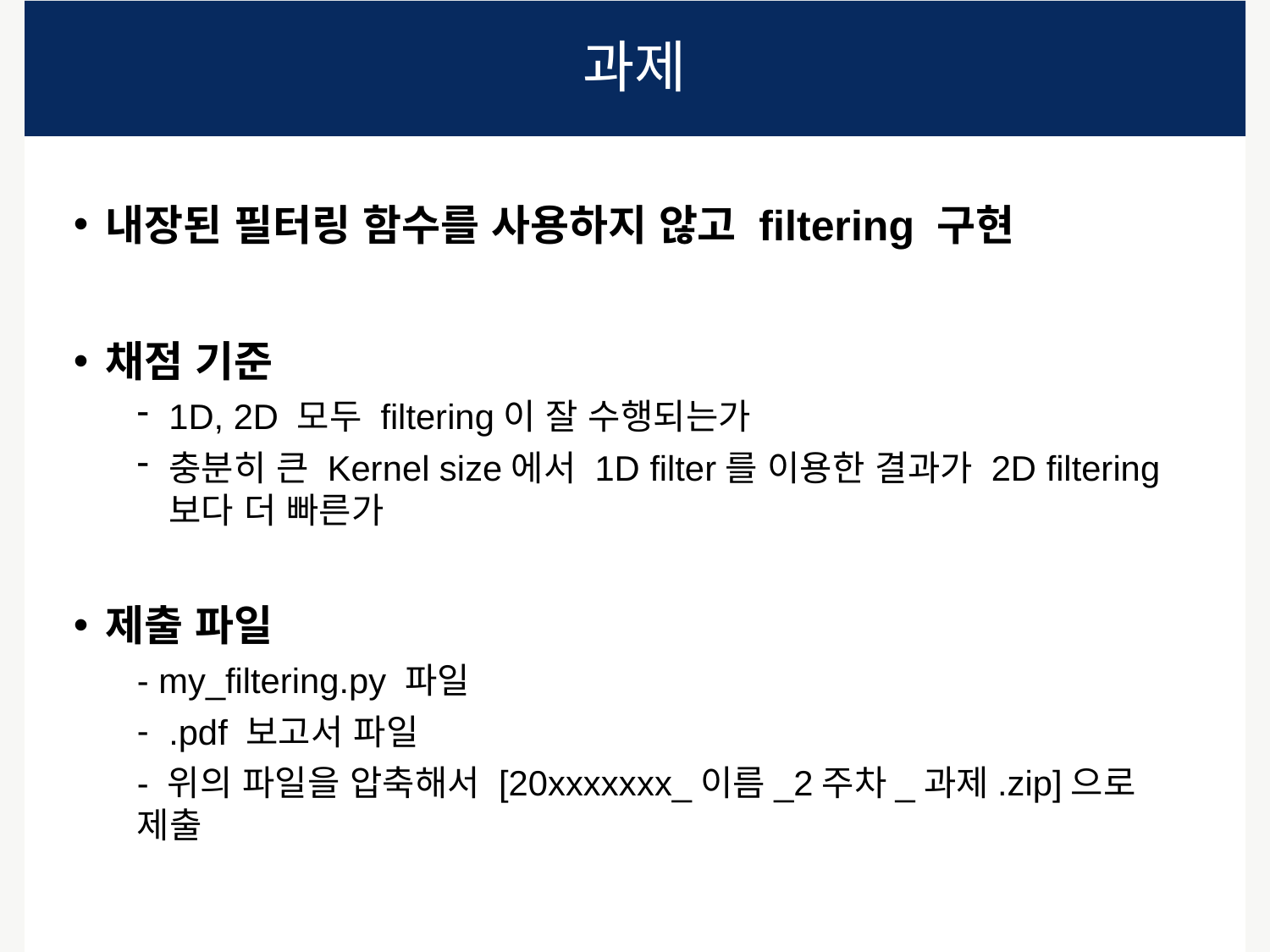

# 과제
내장된 필터링 함수를 사용하지 않고 filtering 구현

채점 기준
1D, 2D 모두 filtering이 잘 수행되는가
충분히 큰 Kernel size에서 1D filter를 이용한 결과가 2D filtering보다 더 빠른가

제출 파일
- my_filtering.py 파일
.pdf 보고서 파일
- 위의 파일을 압축해서 [20xxxxxxx_이름_2주차_과제.zip]으로 제출